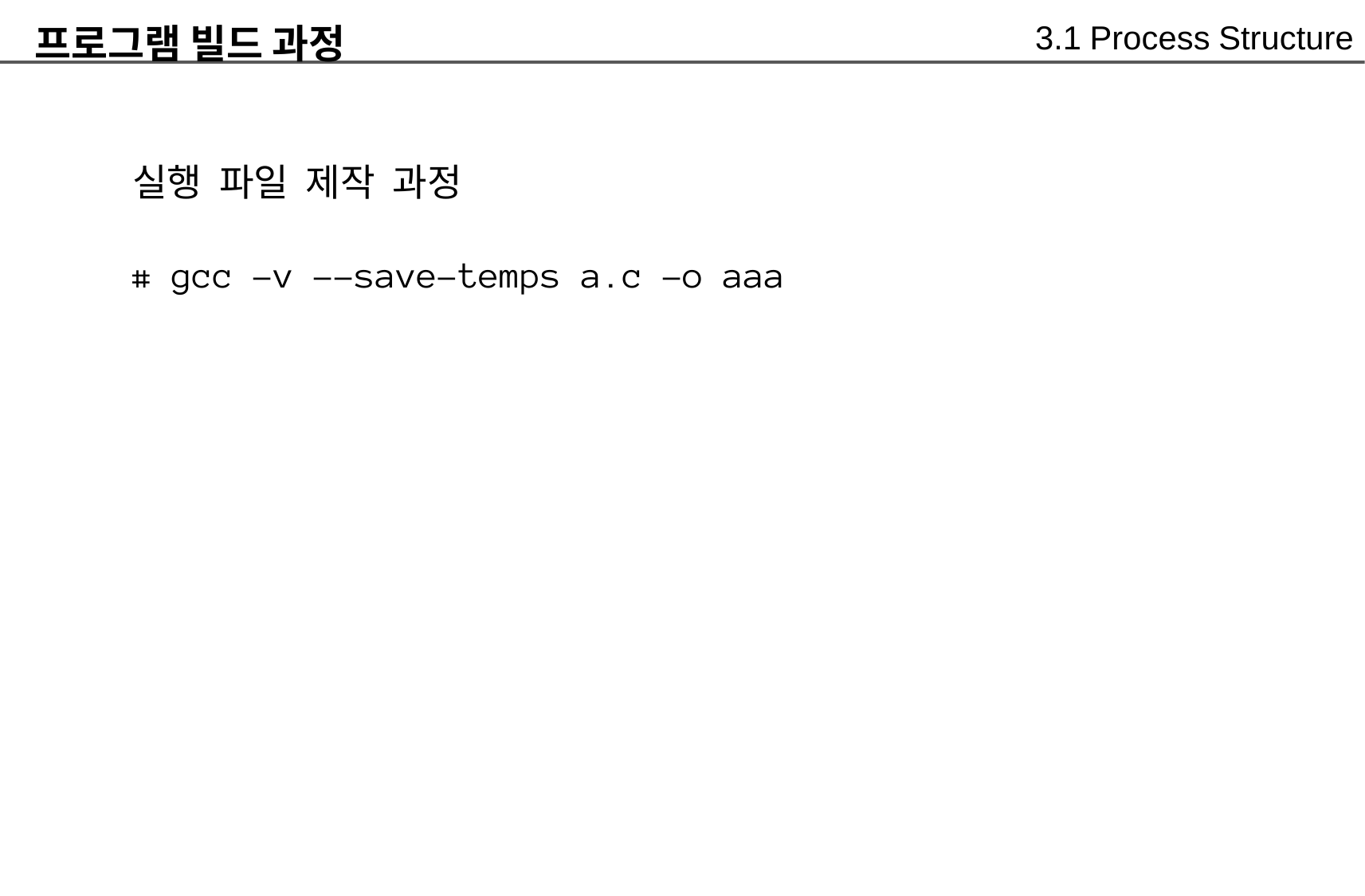

3.1 Process Structure
프로그램 빌드 과정

	실행  파일  제작  과정

	#  gcc  -v  --save-temps  a.c  -o  aaa